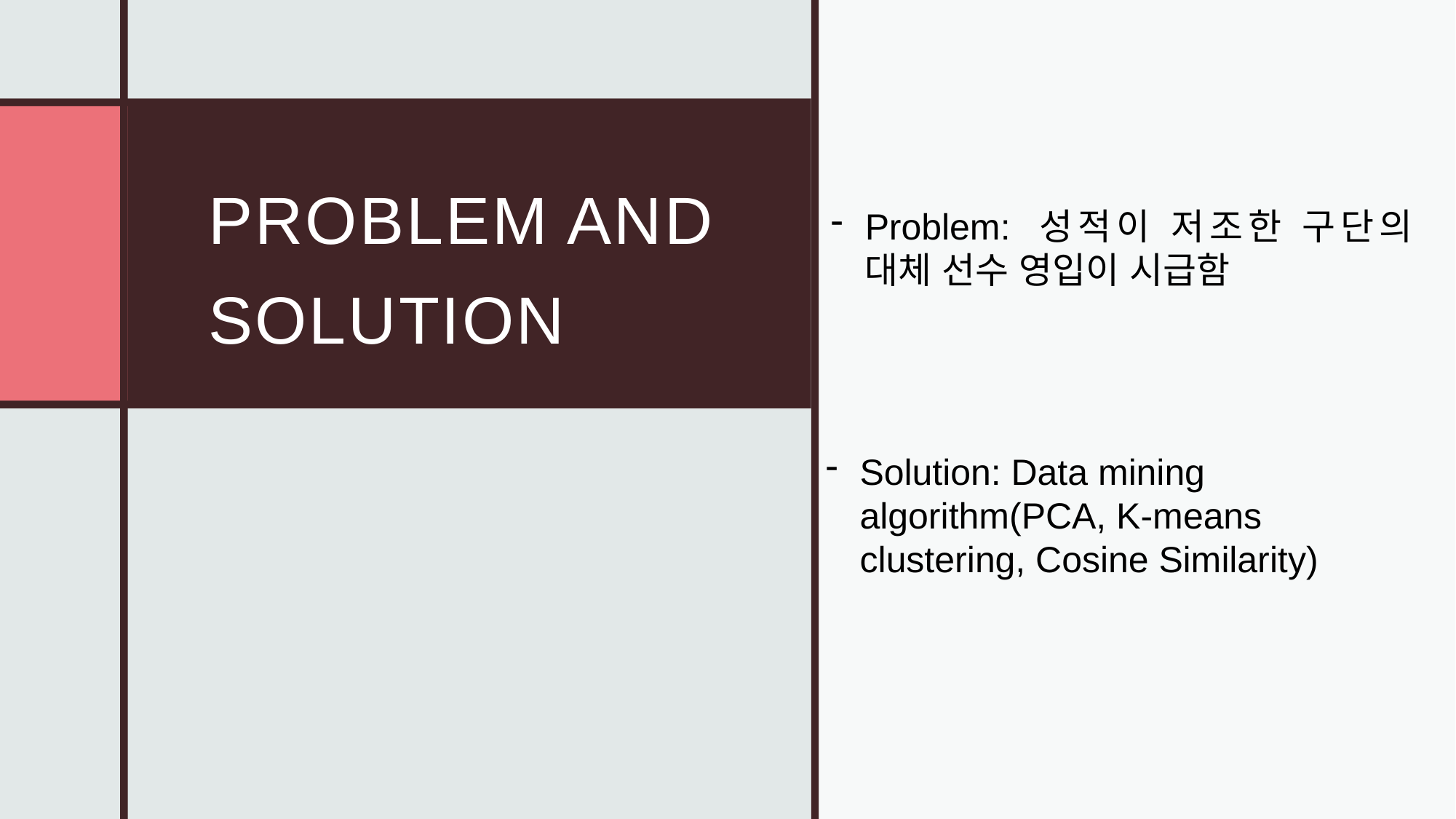

# Problem and solution
Problem: 성적이 저조한 구단의 대체 선수 영입이 시급함

Solution: Data mining algorithm(PCA, K-means clustering, Cosine Similarity)